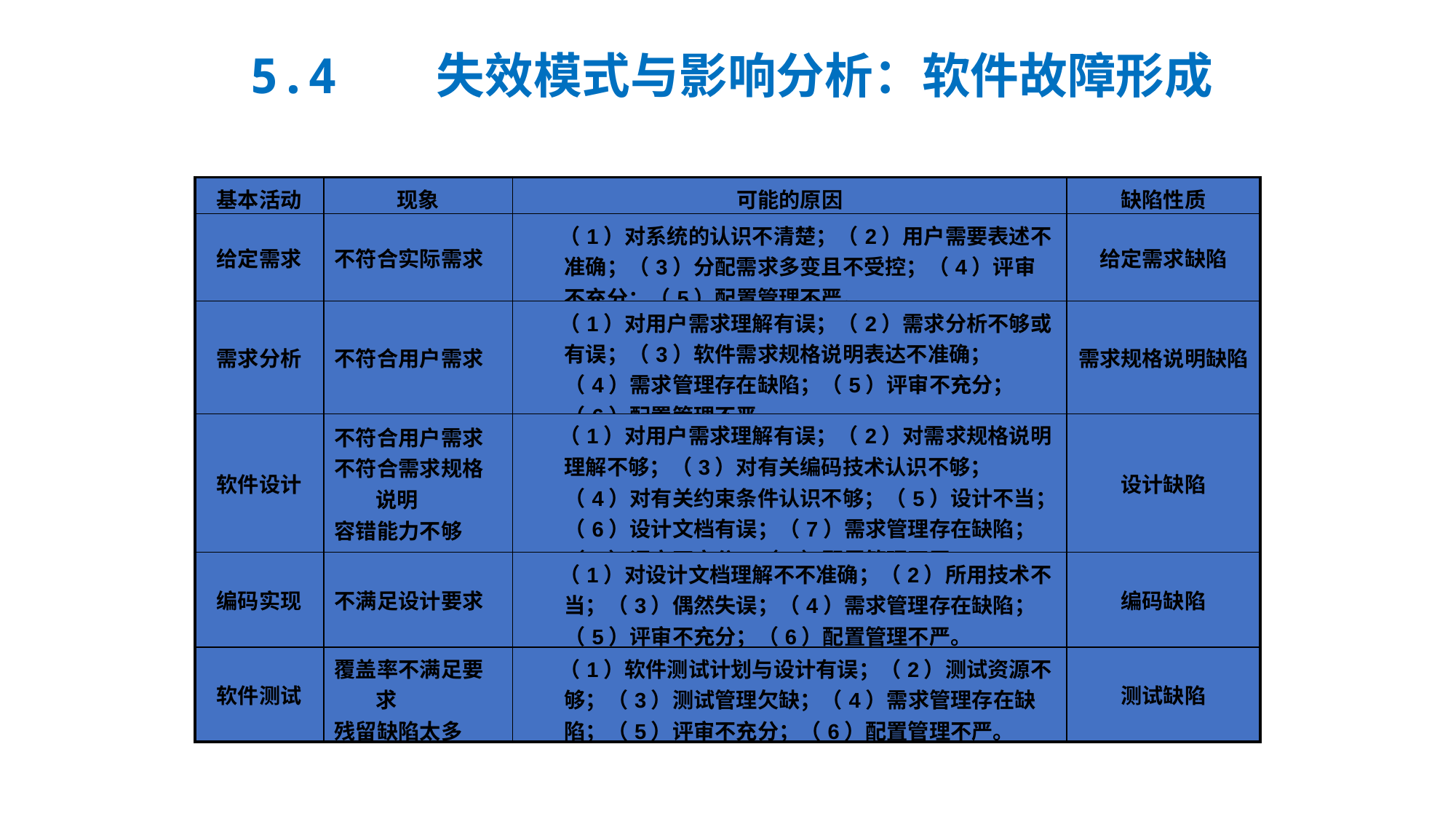

5.4   失效模式与影响分析：软件故障形成
| 基本活动 | 现象 | 可能的原因 | 缺陷性质 |
| --- | --- | --- | --- |
| 给定需求 | 不符合实际需求 | （1）对系统的认识不清楚；（2）用户需要表述不准确；（3）分配需求多变且不受控；（4）评审不充分；（5）配置管理不严。 | 给定需求缺陷 |
| 需求分析 | 不符合用户需求 | （1）对用户需求理解有误；（2）需求分析不够或有误；（3）软件需求规格说明表达不准确；（4）需求管理存在缺陷；（5）评审不充分；（6）配置管理不严。 | 需求规格说明缺陷 |
| 软件设计 | 不符合用户需求 不符合需求规格说明 容错能力不够 | （1）对用户需求理解有误；（2）对需求规格说明理解不够；（3）对有关编码技术认识不够；（4）对有关约束条件认识不够；（5）设计不当；（6）设计文档有误；（7）需求管理存在缺陷；（8）评审不充分；（9）配置管理不严。 | 设计缺陷 |
| 编码实现 | 不满足设计要求 | （1）对设计文档理解不不准确；（2）所用技术不当；（3）偶然失误；（4）需求管理存在缺陷；（5）评审不充分；（6）配置管理不严。 | 编码缺陷 |
| 软件测试 | 覆盖率不满足要求 残留缺陷太多 | （1）软件测试计划与设计有误；（2）测试资源不够；（3）测试管理欠缺；（4）需求管理存在缺陷；（5）评审不充分；（6）配置管理不严。 | 测试缺陷 |